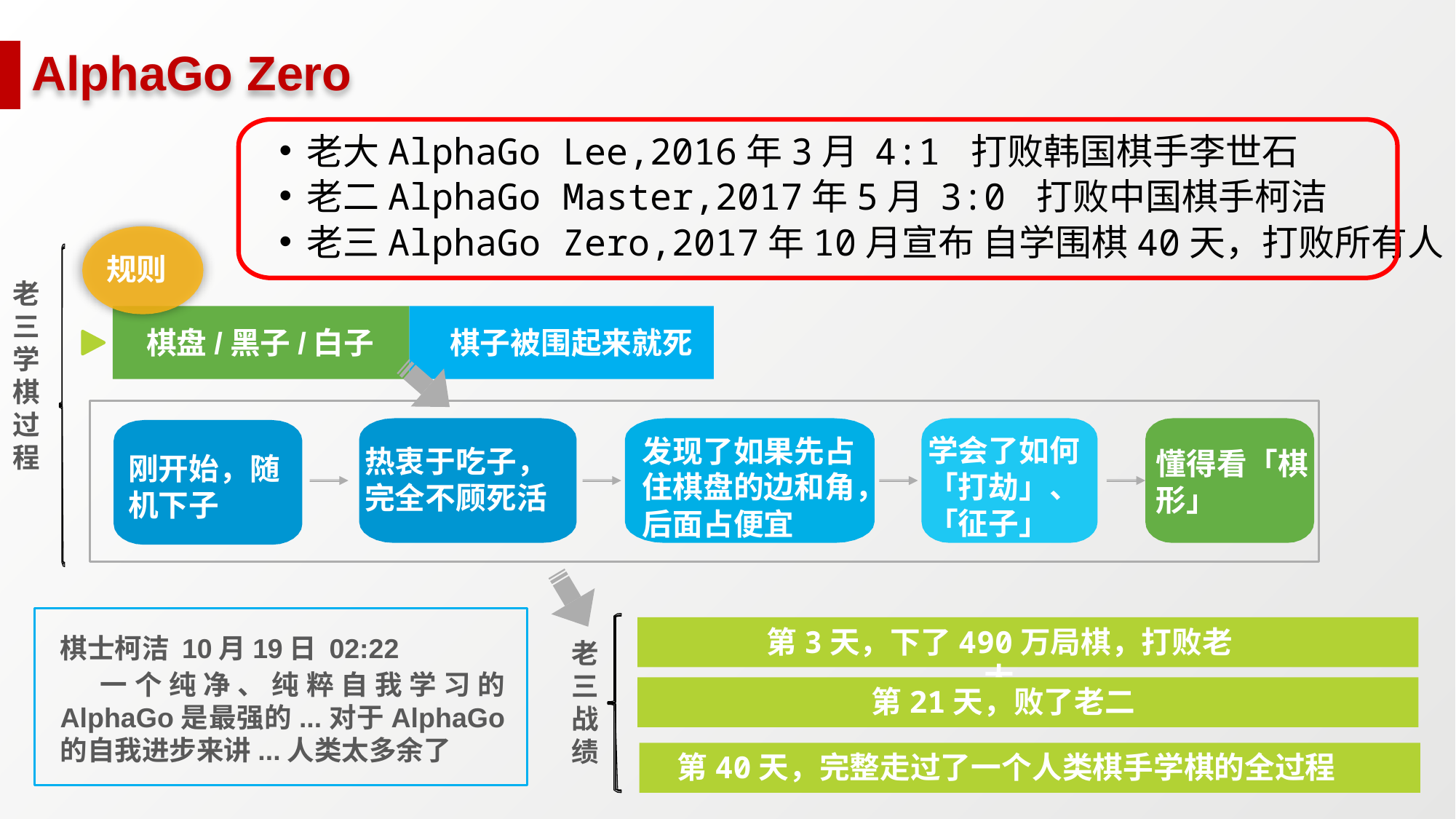

# AlphaGo Zero

老大AlphaGo Lee,2016年3月 4:1 打败韩国棋手李世石
老二AlphaGo Master,2017年5月 3:0 打败中国棋手柯洁
老三AlphaGo Zero,2017年10月宣布 自学围棋40天，打败所有人

规则

老三学棋过程
棋盘/黑子/白子
棋子被围起来就死

学会了如何「打劫」、「征子」
发现了如果先占住棋盘的边和角，后面占便宜
热衷于吃子，完全不顾死活

懂得看「棋形」
刚开始，随机下子

第3天，下了490万局棋，打败老大
棋士柯洁 10月19日 02:22
  一个纯净、纯粹自我学习的AlphaGo是最强的...对于AlphaGo的自我进步来讲...人类太多余了
老三战绩

第21天，败了老二

第40天，完整走过了一个人类棋手学棋的全过程